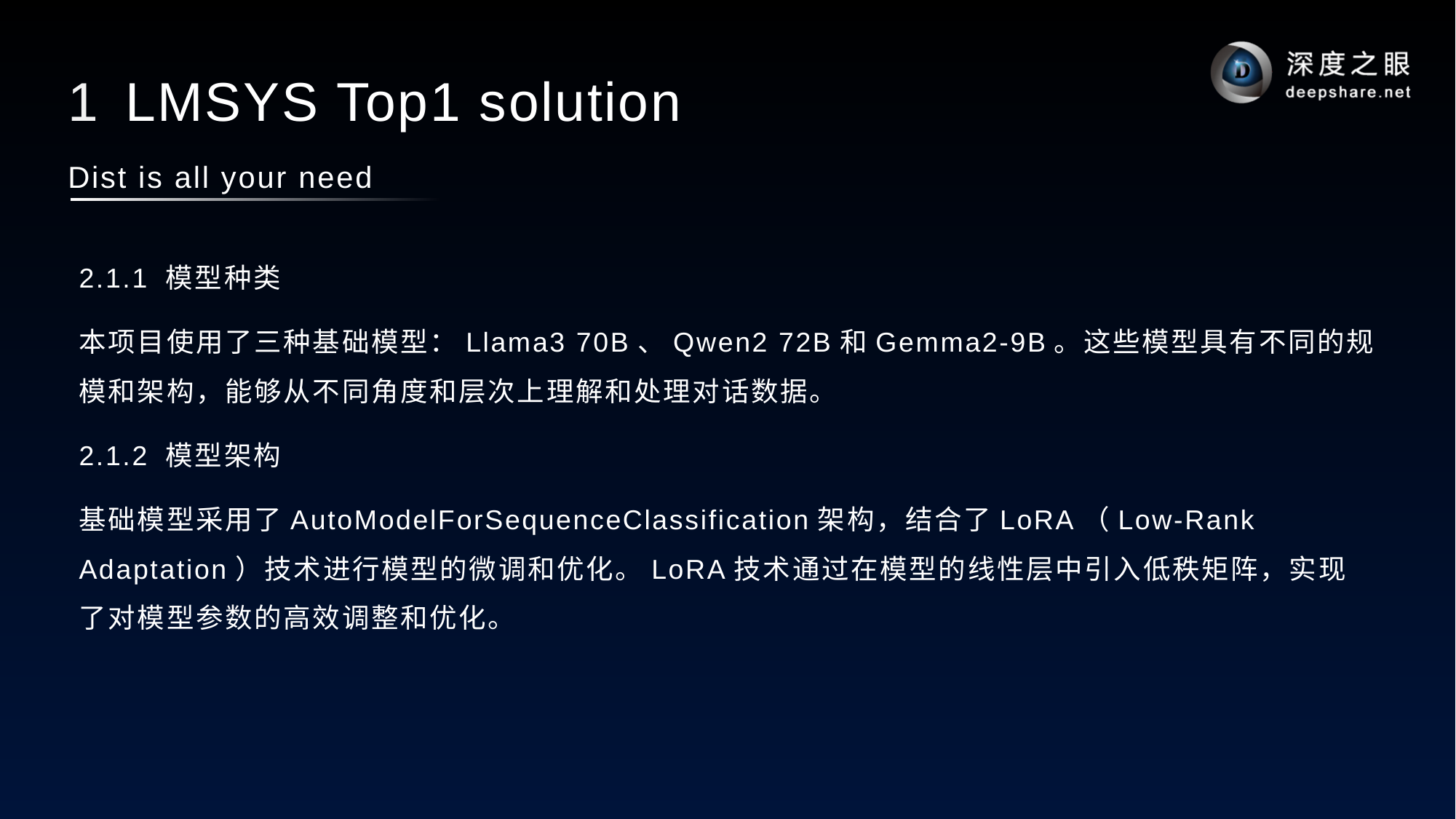

# 1 LMSYS Top1 solution
Dist is all your need
2.1.1 模型种类
本项目使用了三种基础模型：Llama3 70B、Qwen2 72B和Gemma2-9B。这些模型具有不同的规模和架构，能够从不同角度和层次上理解和处理对话数据。
2.1.2 模型架构
基础模型采用了AutoModelForSequenceClassification架构，结合了LoRA（Low-Rank Adaptation）技术进行模型的微调和优化。LoRA技术通过在模型的线性层中引入低秩矩阵，实现了对模型参数的高效调整和优化。